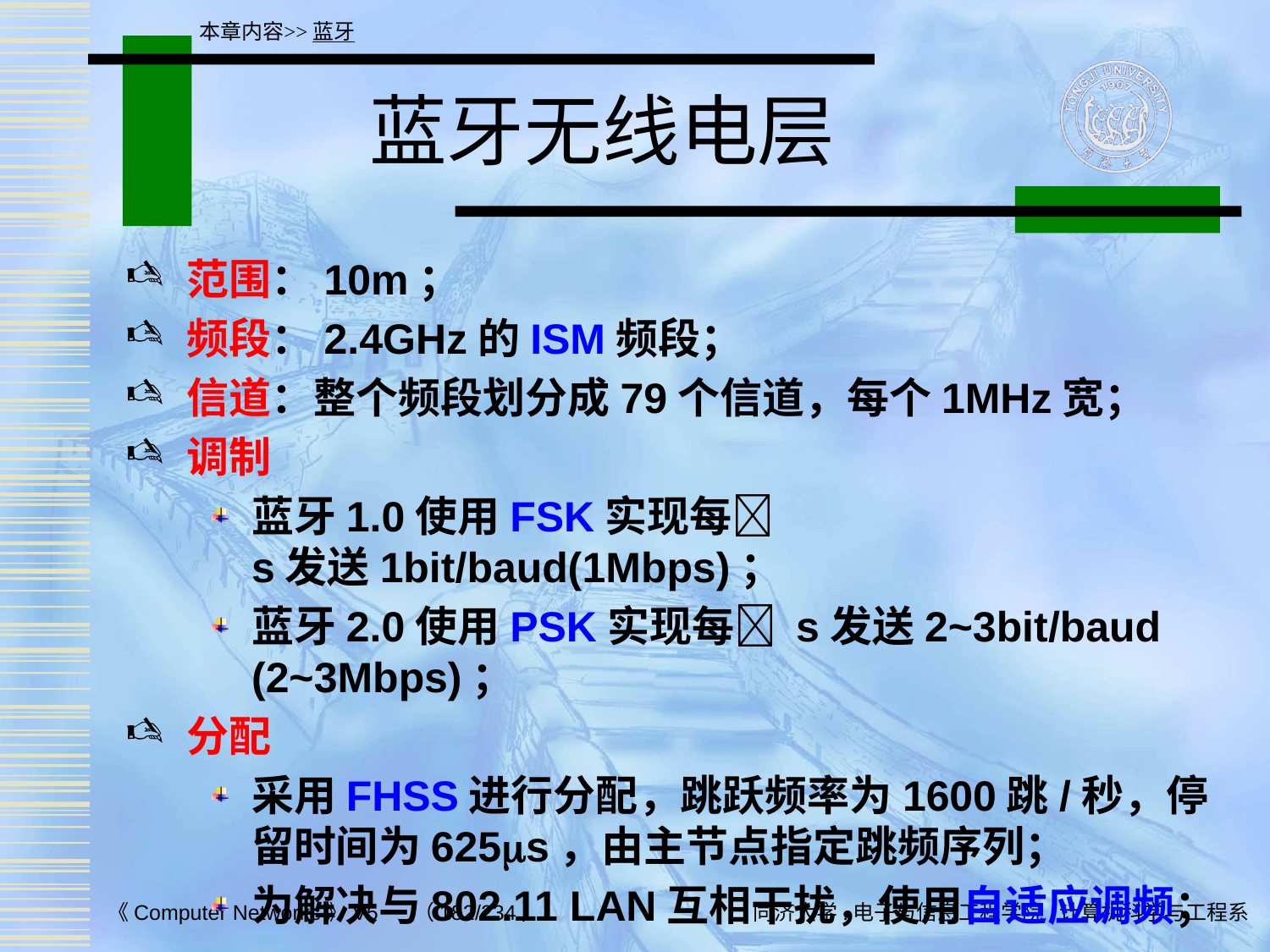

本章内容>>蓝牙
# 蓝牙无线电层
范围：10m；
频段：2.4GHz的ISM频段；
信道：整个频段划分成79个信道，每个1MHz宽；
调制
蓝牙1.0使用FSK实现每μ s发送1bit/baud(1Mbps)；
蓝牙2.0使用PSK实现每μ s发送2~3bit/baud (2~3Mbps)；
分配
采用FHSS进行分配，跳跃频率为1600跳/秒，停留时间为625μs，由主节点指定跳频序列；
为解决与802.11 LAN互相干扰，使用自适应调频；